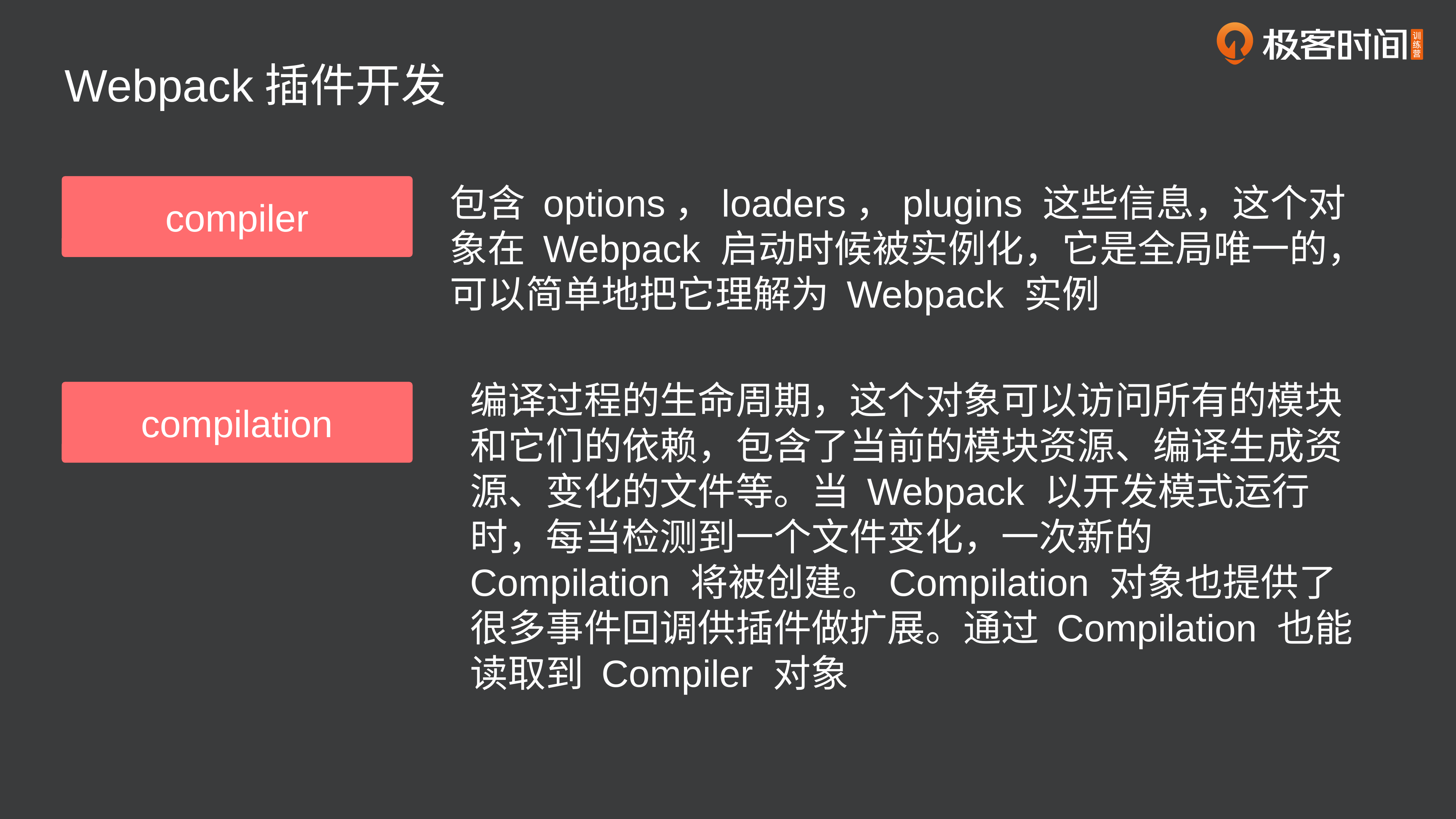

Webpack插件开发
compiler
包含 options，loaders，plugins 这些信息，这个对象在 Webpack 启动时候被实例化，它是全局唯一的，可以简单地把它理解为 Webpack 实例
编译过程的生命周期，这个对象可以访问所有的模块和它们的依赖，包含了当前的模块资源、编译生成资源、变化的文件等。当 Webpack 以开发模式运行时，每当检测到一个文件变化，一次新的 Compilation 将被创建。Compilation 对象也提供了很多事件回调供插件做扩展。通过 Compilation 也能读取到 Compiler 对象
compilation